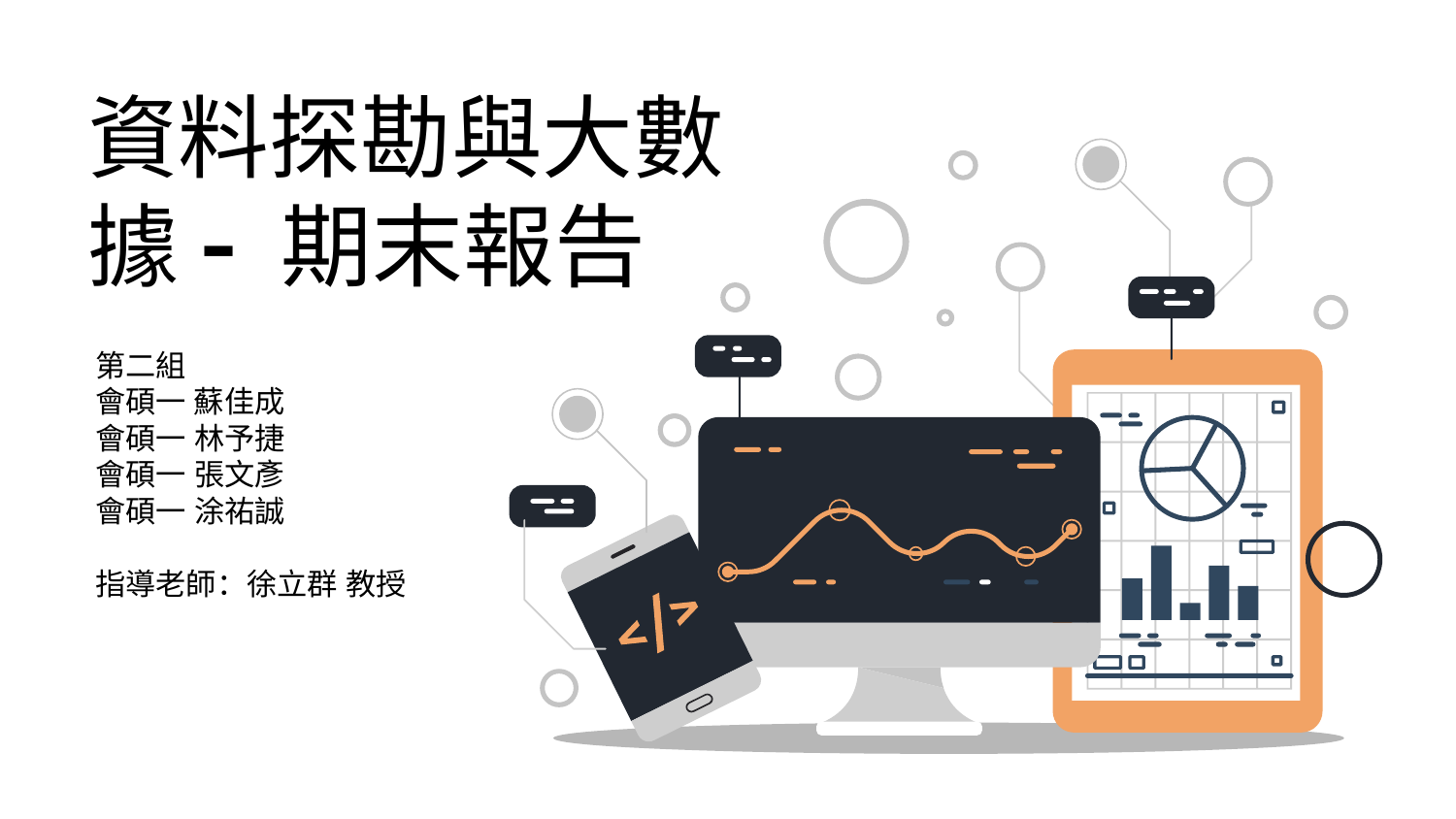

資料探勘與大數據- 期末報告

第二組
會碩一 蘇佳成
會碩一 林予捷
會碩一 張文彥
會碩一 涂祐誠

指導老師：徐立群 教授